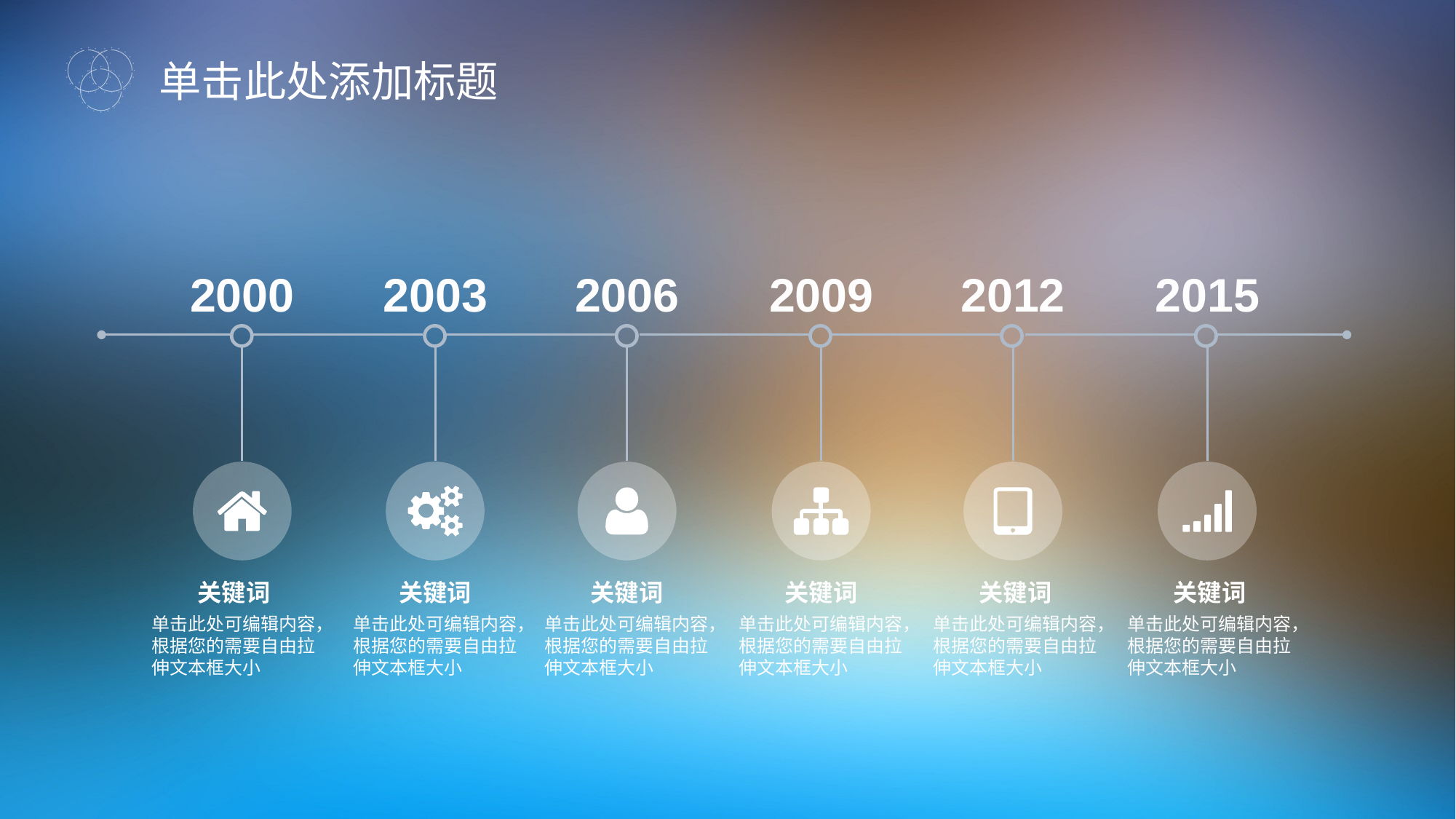

单击此处添加标题
2000
2003
2006
2009
2012
2015

关键词
关键词
关键词
关键词
关键词
关键词
单击此处可编辑内容，根据您的需要自由拉伸文本框大小
单击此处可编辑内容，根据您的需要自由拉伸文本框大小
单击此处可编辑内容，根据您的需要自由拉伸文本框大小
单击此处可编辑内容，根据您的需要自由拉伸文本框大小
单击此处可编辑内容，根据您的需要自由拉伸文本框大小
单击此处可编辑内容，根据您的需要自由拉伸文本框大小